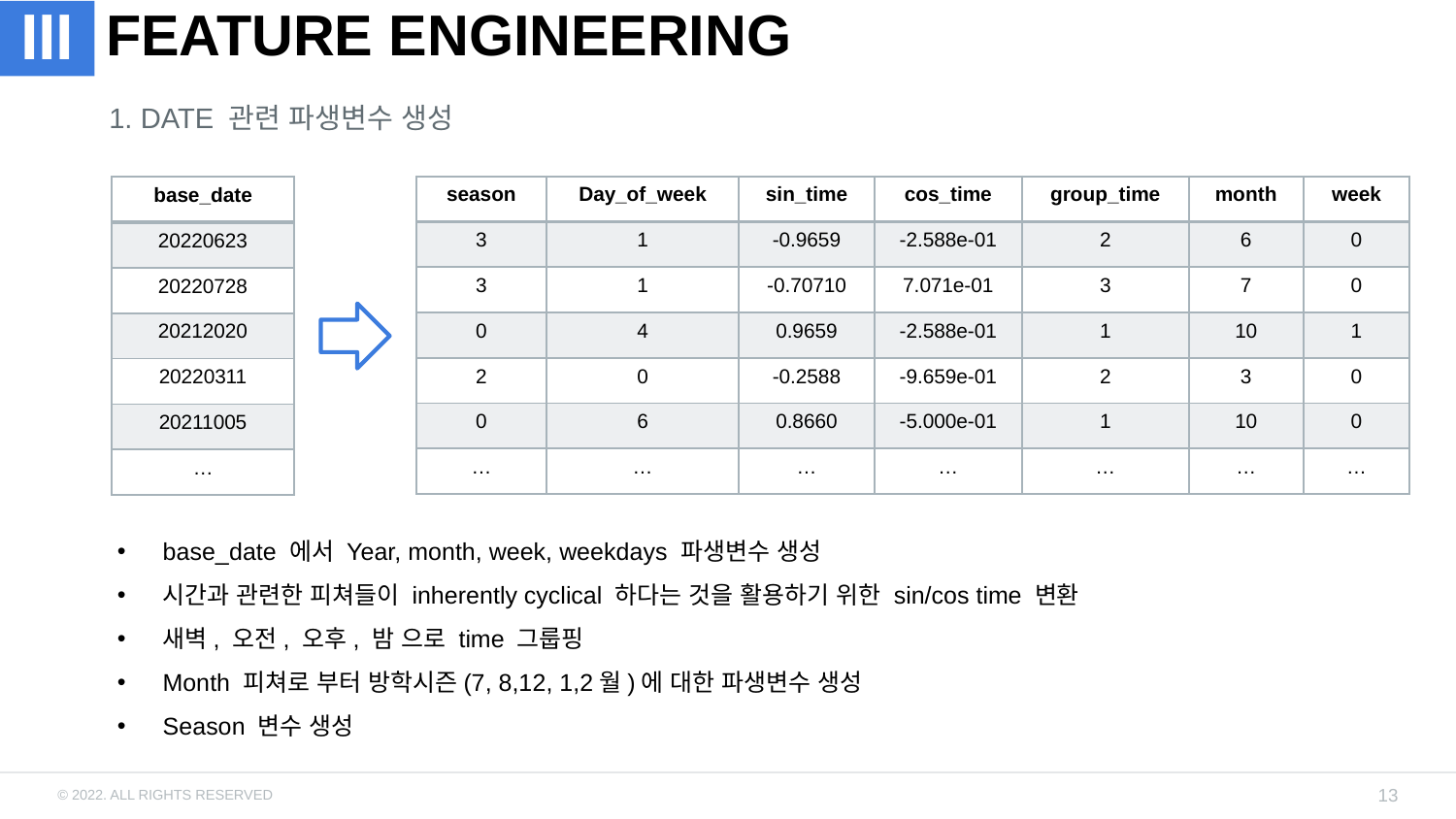

# FEATURE ENGINEERING
III
1. DATE 관련 파생변수 생성

| season | Day\_of\_week | sin\_time | cos\_time | group\_time | month | week |
| --- | --- | --- | --- | --- | --- | --- |
| 3 | 1 | -0.9659 | -2.588e-01 | 2 | 6 | 0 |
| 3 | 1 | -0.70710 | 7.071e-01 | 3 | 7 | 0 |
| 0 | 4 | 0.9659 | -2.588e-01 | 1 | 10 | 1 |
| 2 | 0 | -0.2588 | -9.659e-01 | 2 | 3 | 0 |
| 0 | 6 | 0.8660 | -5.000e-01 | 1 | 10 | 0 |
| … | … | … | … | … | … | … |
| base\_date |
| --- |
| 20220623 |
| 20220728 |
| 20212020 |
| 20220311 |
| 20211005 |
| … |

base_date 에서 Year, month, week, weekdays 파생변수 생성
시간과 관련한 피쳐들이 inherently cyclical 하다는 것을 활용하기 위한 sin/cos time 변환
새벽, 오전, 오후, 밤 으로 time 그룹핑
Month 피쳐로 부터 방학시즌(7, 8,12, 1,2월)에 대한 파생변수 생성
Season 변수 생성
13
© 2022. ALL RIGHTS RESERVED